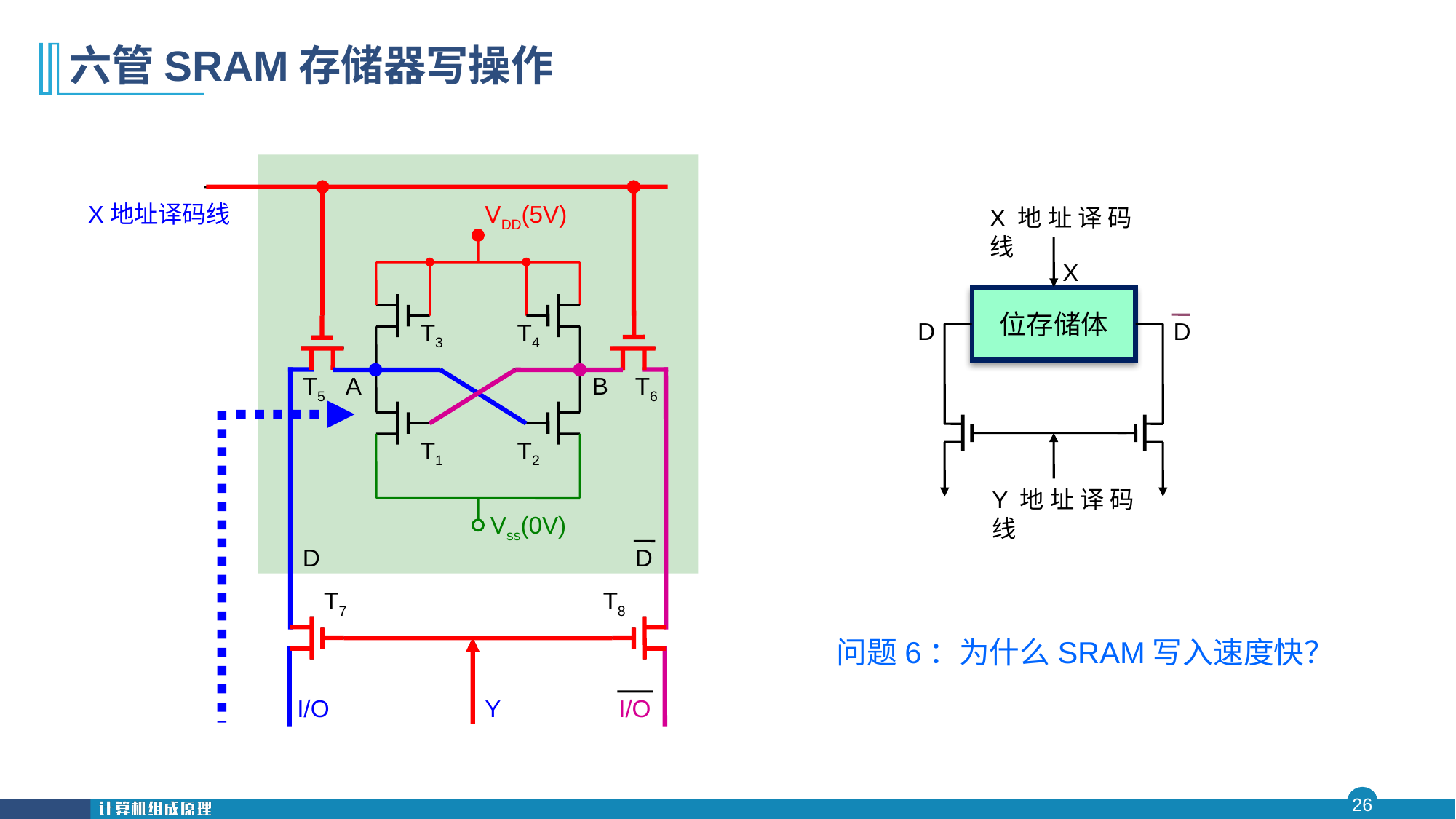

# 六管SRAM存储器写操作

X地址译码线
VDD(5V)
X地址译码线

X
位存储体
D
D

Y地址译码线

T3
T4

T5

A

B
T6

T1
T2

Vss(0V)
D
D

T7
T8

问题6：为什么SRAM写入速度快？

I/O
Y
I/O